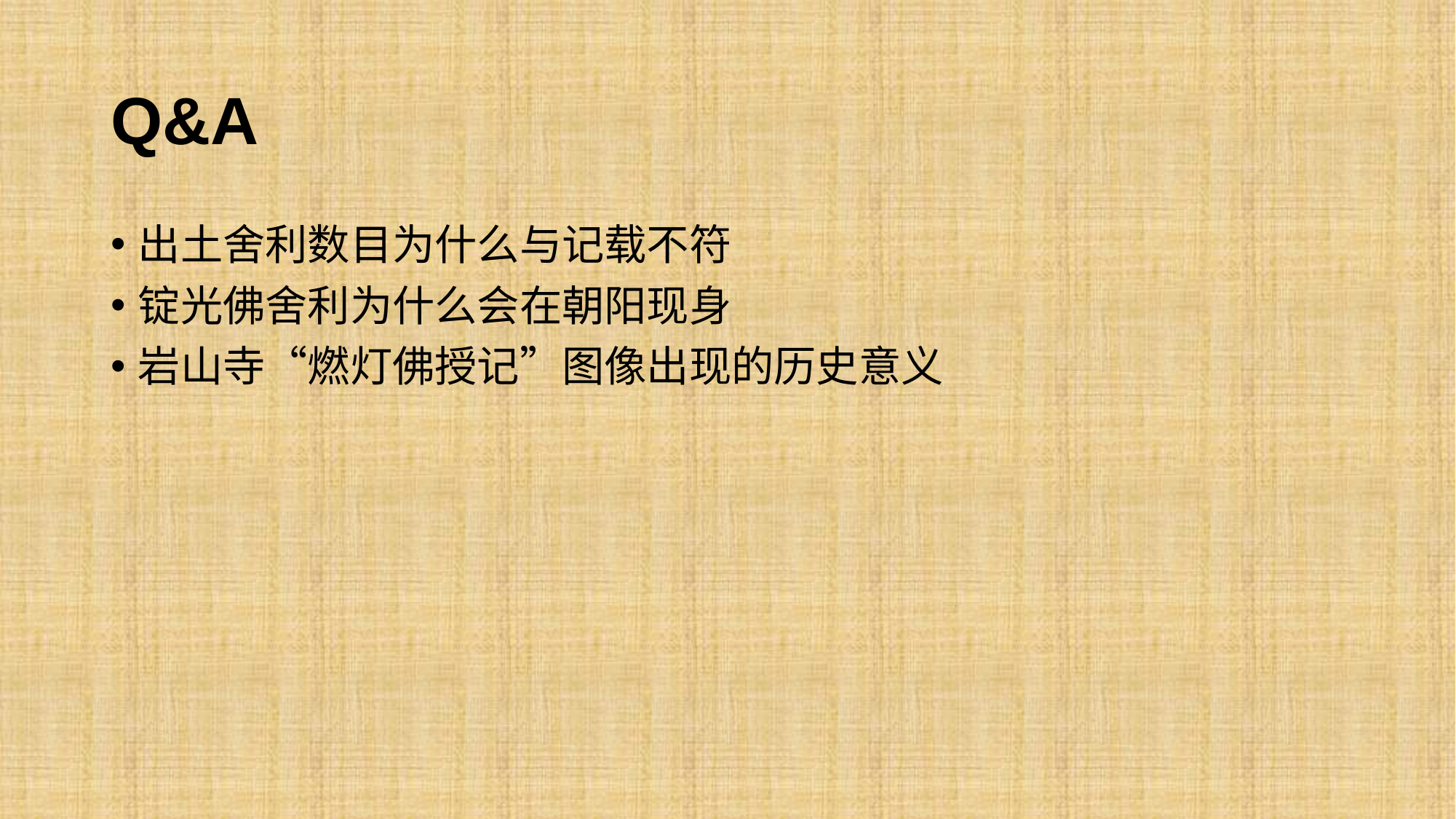

# Q&A
出土舍利数目为什么与记载不符
锭光佛舍利为什么会在朝阳现身
岩山寺“燃灯佛授记”图像出现的历史意义